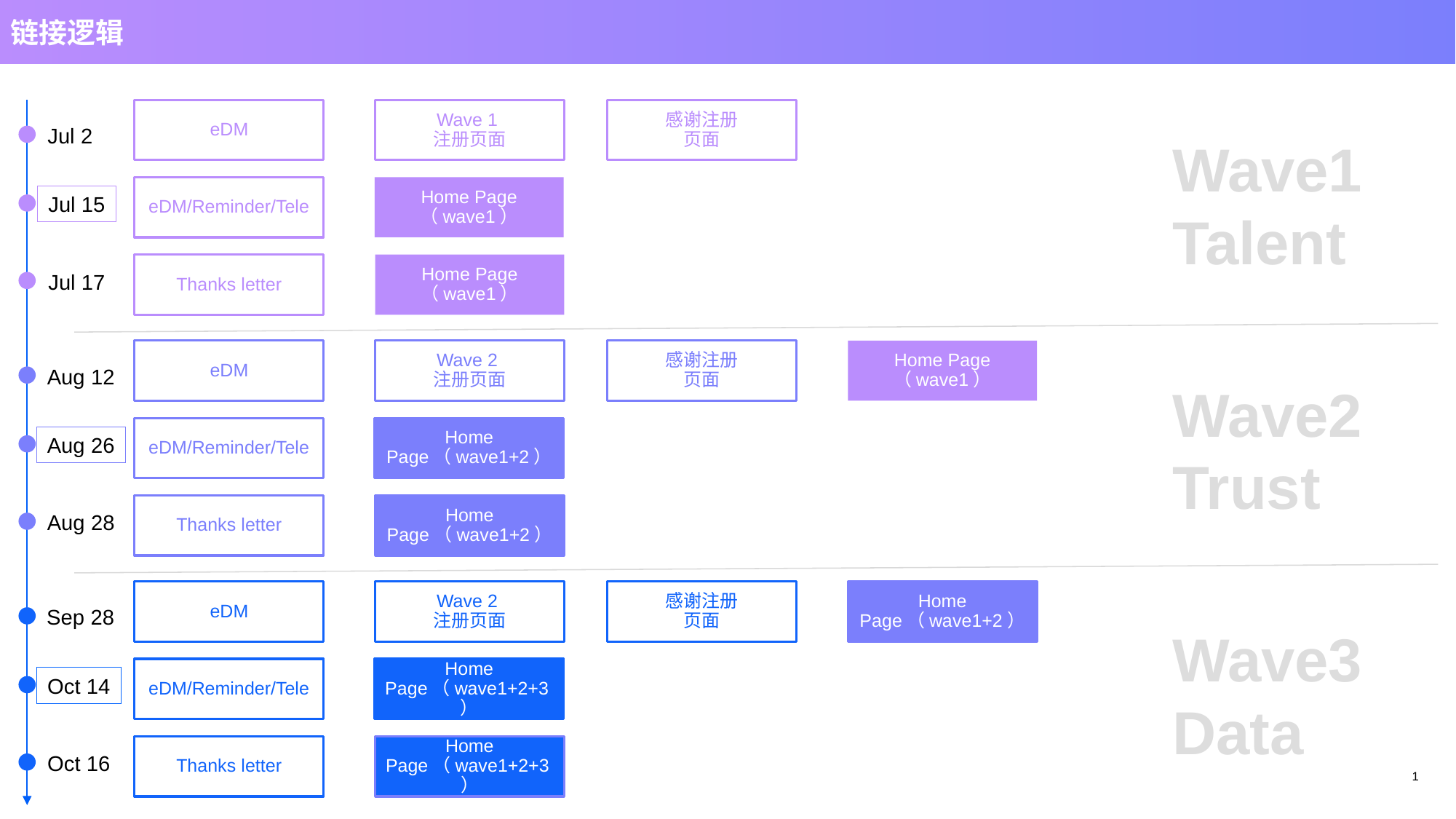

链接逻辑
eDM
Wave 1
注册页面
感谢注册
页面
Jul 2
Wave1
Talent

eDM/Reminder/Tele
Home Page
（wave1）
Jul 15

Thanks letter
Home Page
（wave1）
Jul 17

eDM
Wave 2
注册页面
感谢注册
页面
Home Page
（wave1）
Aug 12

Wave2
Trust
eDM/Reminder/Tele
Home Page（wave1+2）
Aug 26

Thanks letter
Home Page（wave1+2）
Aug 28

eDM
Wave 2
注册页面
感谢注册
页面
Home Page（wave1+2）
Sep 28

Wave3
Data
eDM/Reminder/Tele
Home Page（wave1+2+3）
Oct 14

Thanks letter
Home Page（wave1+2+3）
Oct 16

1